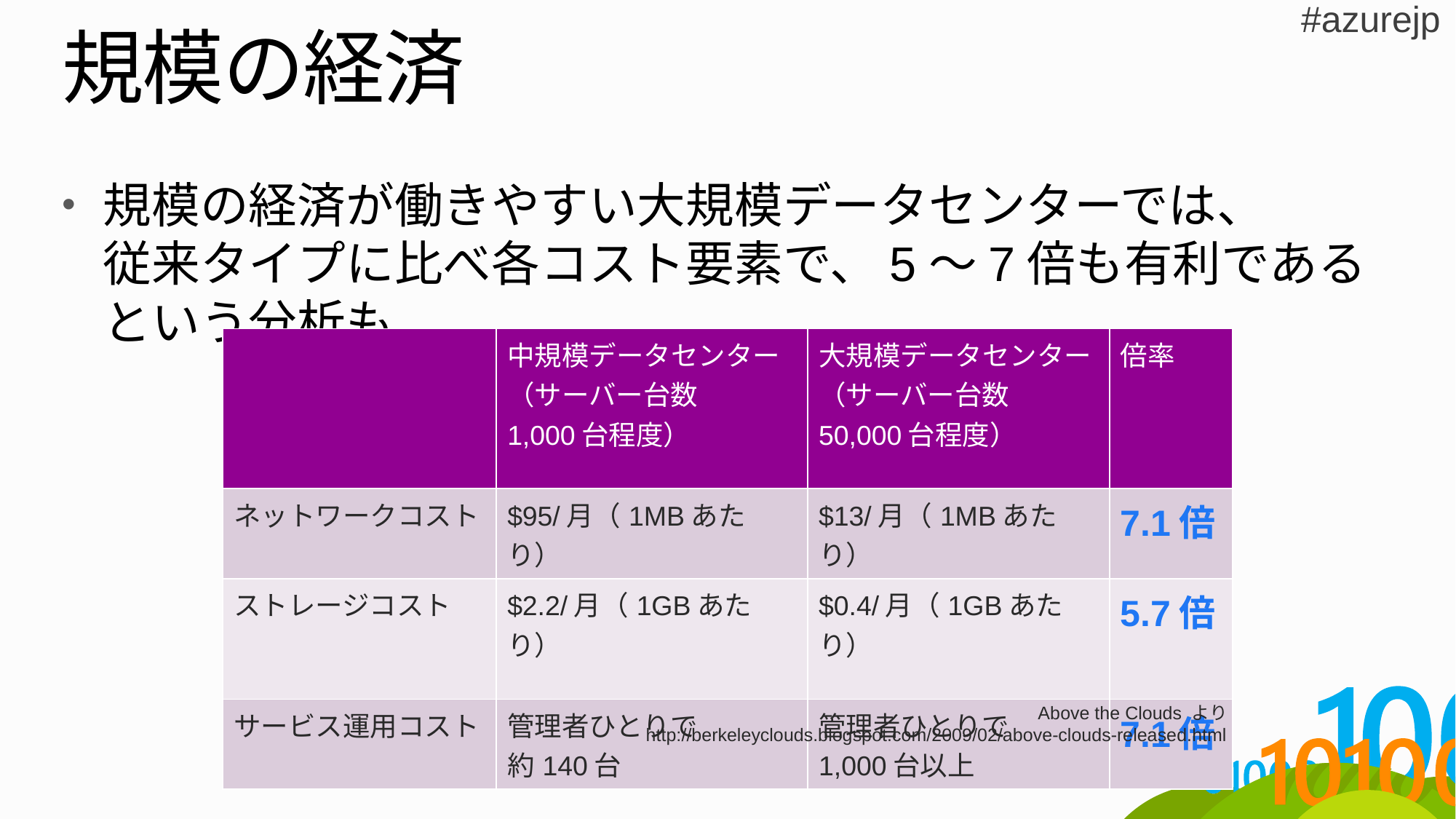

# 規模の経済
規模の経済が働きやすい大規模データセンターでは、
従来タイプに比べ各コスト要素で、5～7倍も有利であるという分析も
|  | 中規模データセンター （サーバー台数 1,000台程度） | 大規模データセンター （サーバー台数 50,000台程度） | 倍率 |
| --- | --- | --- | --- |
| ネットワークコスト | $95/月（1MBあたり） | $13/月（1MBあたり） | 7.1倍 |
| ストレージコスト | $2.2/月（1GBあたり） | $0.4/月（1GBあたり） | 5.7倍 |
| サービス運用コスト | 管理者ひとりで 約140台 | 管理者ひとりで 1,000台以上 | 7.1倍 |
Above the Clouds より
http://berkeleyclouds.blogspot.com/2009/02/above-clouds-released.html